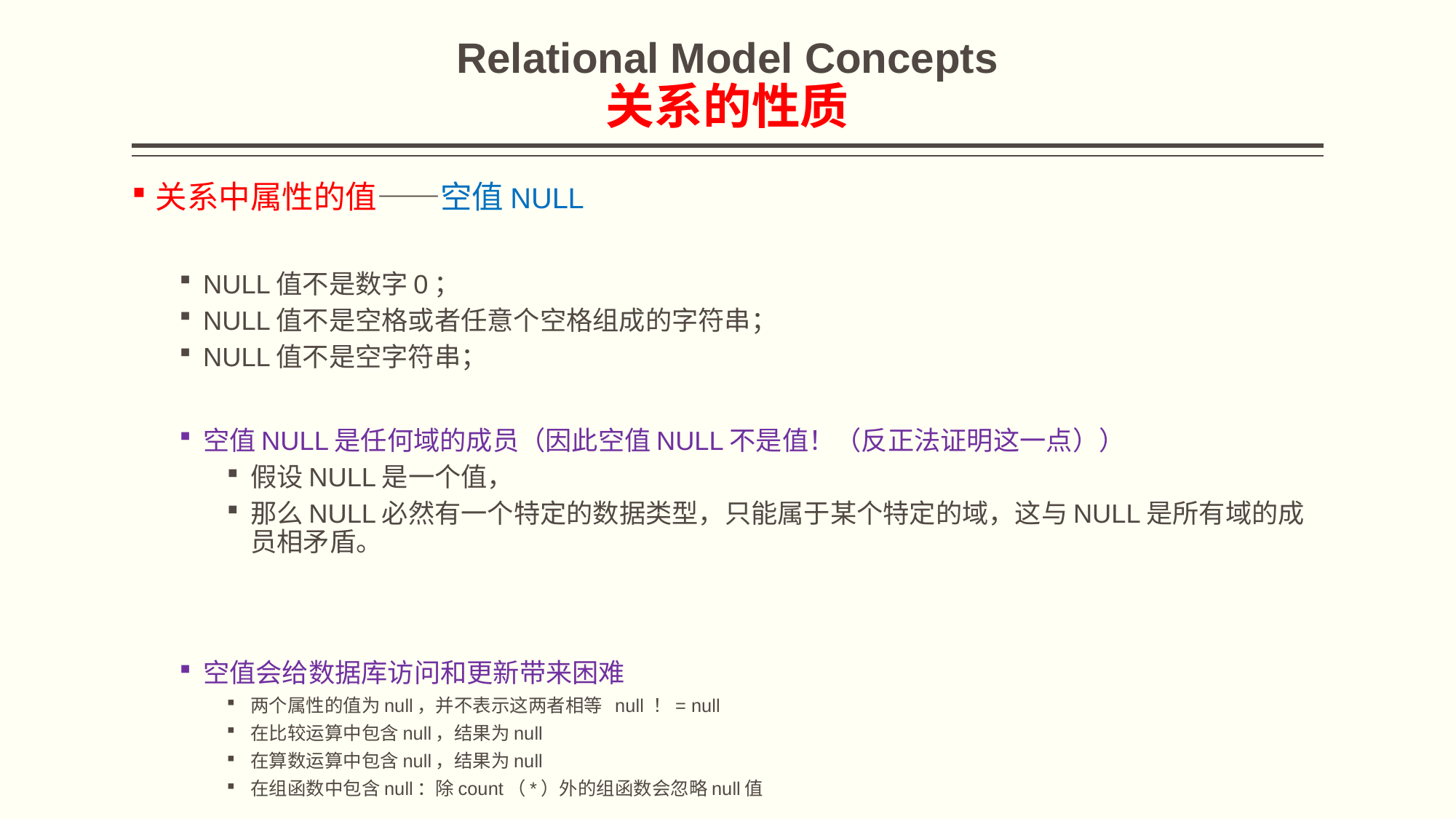

# Relational Model Concepts 关系的性质
关系中属性的值——空值NULL

NULL值不是数字0；
NULL值不是空格或者任意个空格组成的字符串；
NULL值不是空字符串；

空值NULL是任何域的成员（因此空值NULL不是值！（反正法证明这一点））
假设NULL是一个值，
那么NULL必然有一个特定的数据类型，只能属于某个特定的域，这与NULL是所有域的成员相矛盾。

空值会给数据库访问和更新带来困难
两个属性的值为null，并不表示这两者相等  null ！= null
在比较运算中包含null，结果为null
在算数运算中包含null，结果为null
在组函数中包含null：除count（*）外的组函数会忽略null值